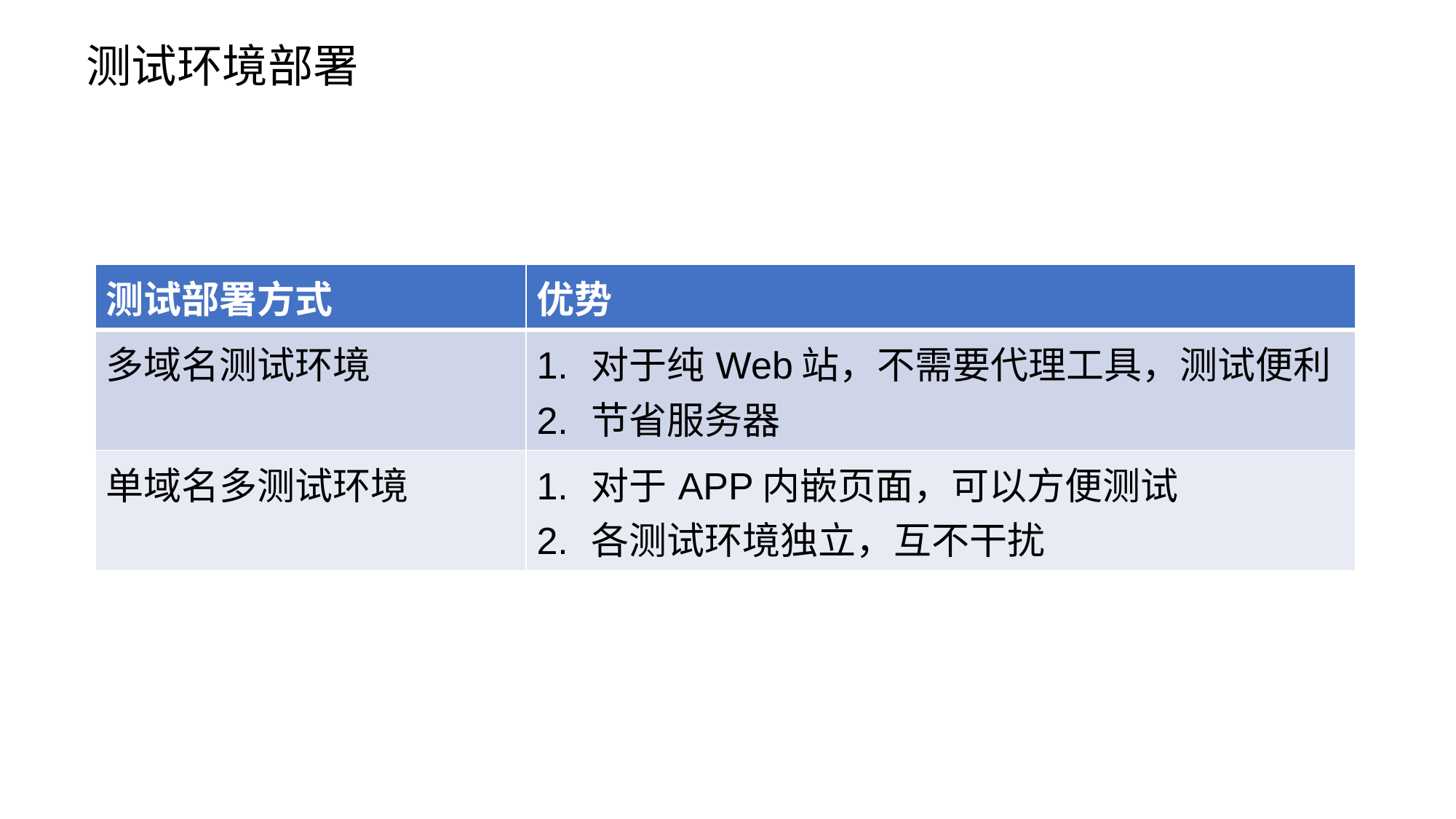

测试环境部署
| 测试部署方式 | 优势 |
| --- | --- |
| 多域名测试环境 | 对于纯Web站，不需要代理工具，测试便利 节省服务器 |
| 单域名多测试环境 | 对于APP内嵌页面，可以方便测试 各测试环境独立，互不干扰 |